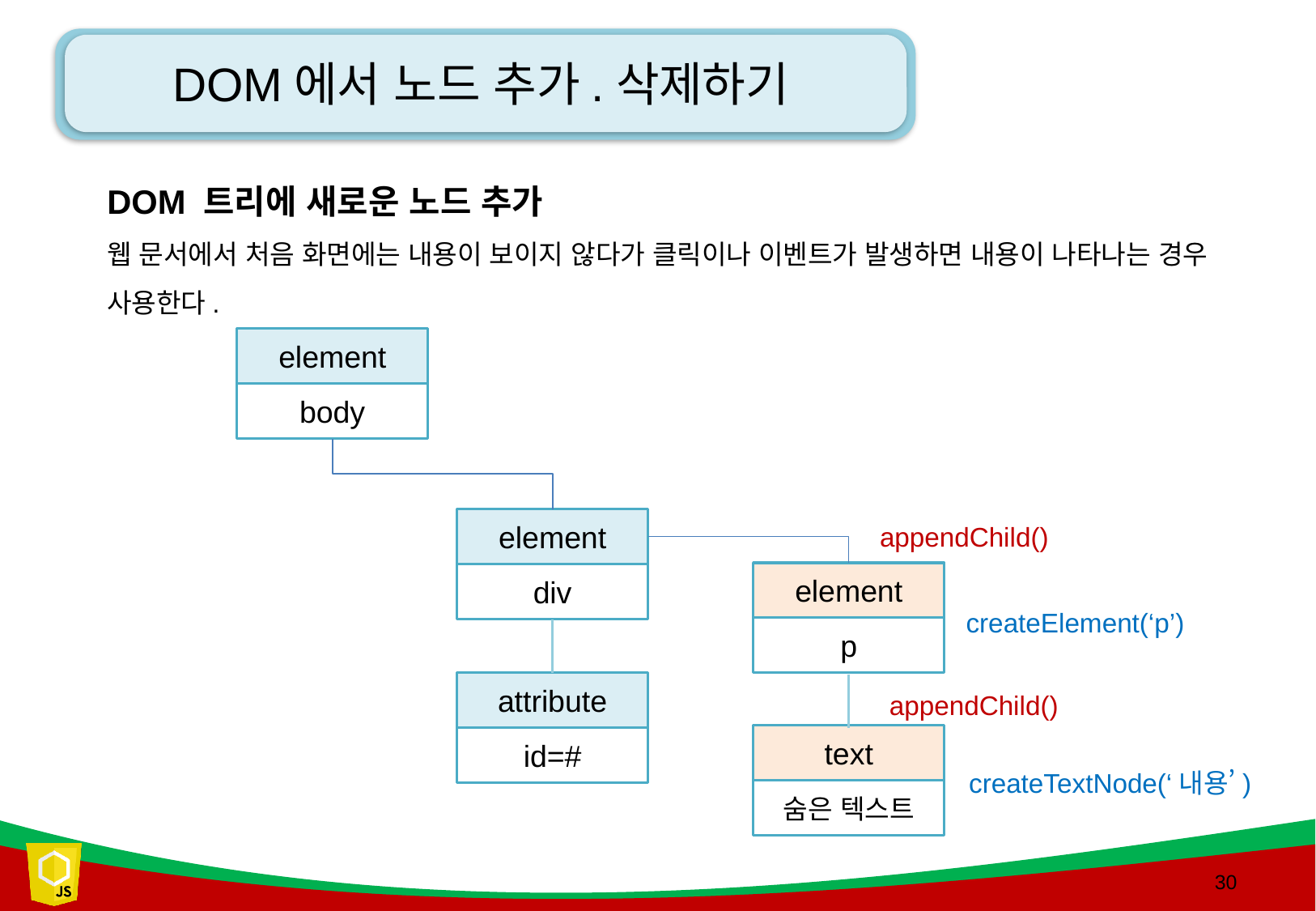

# DOM에서 노드 추가.삭제하기
DOM 트리에 새로운 노드 추가
웹 문서에서 처음 화면에는 내용이 보이지 않다가 클릭이나 이벤트가 발생하면 내용이 나타나는 경우 사용한다.

element

body

element

div

appendChild()

element

p

createElement(‘p’)

attribute

id=#

appendChild()

text

숨은 텍스트

createTextNode(‘내용’)
30